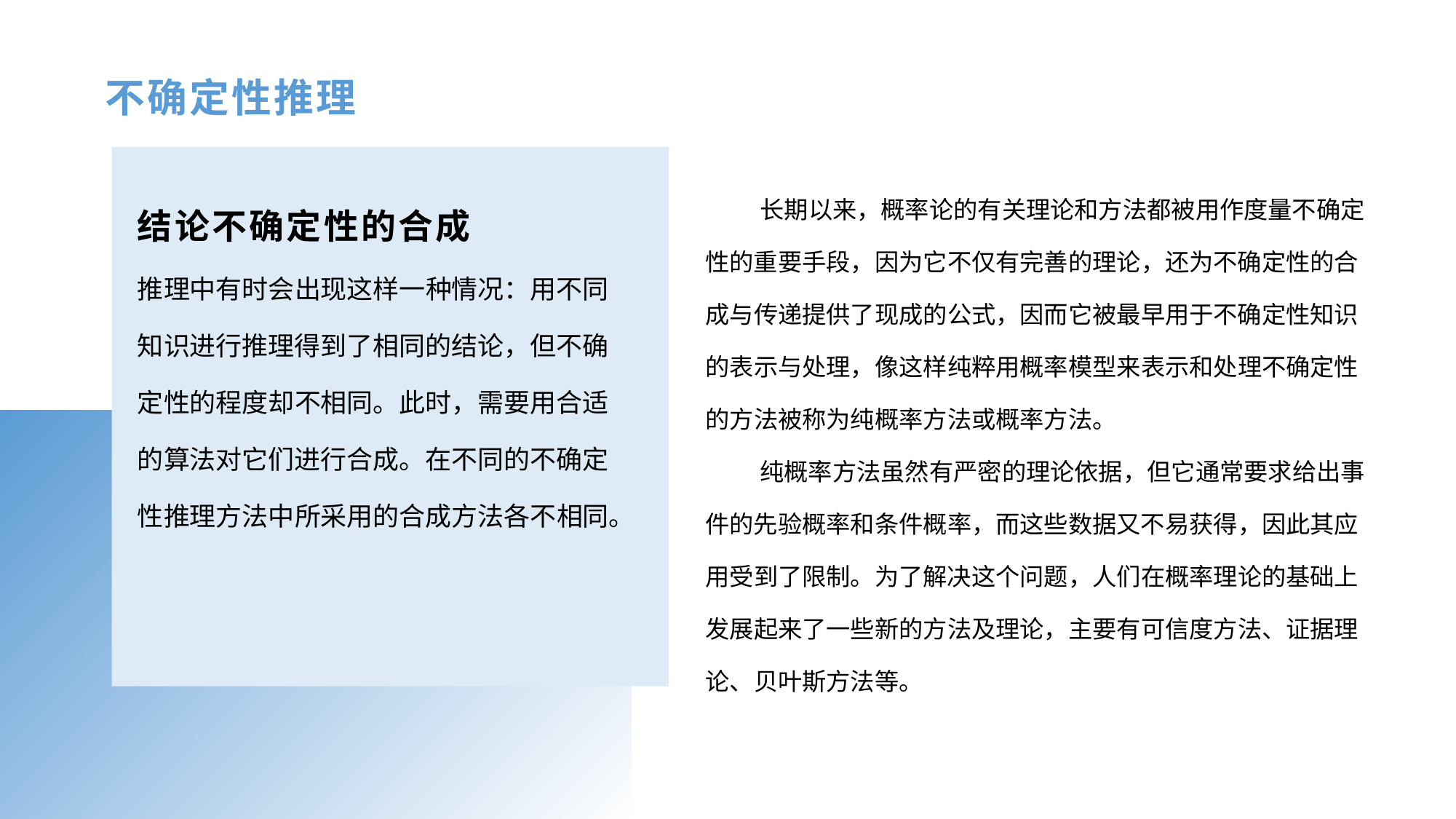

不确定性推理

结论不确定性的合成
推理中有时会出现这样一种情况：用不同知识进行推理得到了相同的结论，但不确定性的程度却不相同。此时，需要用合适的算法对它们进行合成。在不同的不确定性推理方法中所采用的合成方法各不相同。
长期以来，概率论的有关理论和方法都被用作度量不确定性的重要手段，因为它不仅有完善的理论，还为不确定性的合成与传递提供了现成的公式，因而它被最早用于不确定性知识的表示与处理，像这样纯粹用概率模型来表示和处理不确定性的方法被称为纯概率方法或概率方法。
纯概率方法虽然有严密的理论依据，但它通常要求给出事件的先验概率和条件概率，而这些数据又不易获得，因此其应用受到了限制。为了解决这个问题，人们在概率理论的基础上发展起来了一些新的方法及理论，主要有可信度方法、证据理论、贝叶斯方法等。